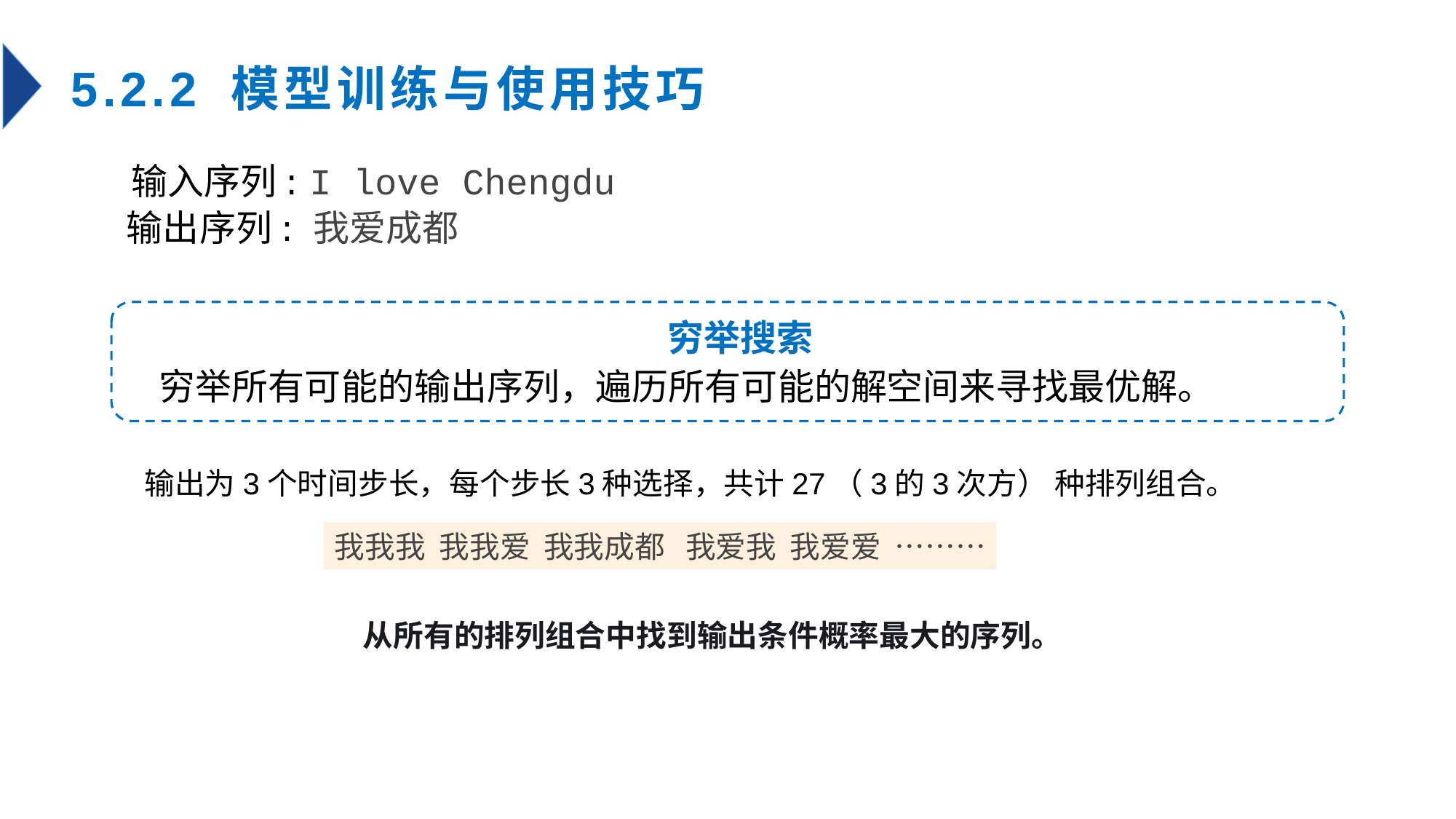

5.2.2 模型训练与使用技巧

输入序列: I love Chengdu
输出序列: 我爱成都

穷举搜索
穷举所有可能的输出序列，遍历所有可能的解空间来寻找最优解。
输出为3个时间步长，每个步长3种选择，共计27（3的3次方） 种排列组合。
我我我  我我爱  我我成都   我爱我  我爱爱  ………
从所有的排列组合中找到输出条件概率最大的序列。